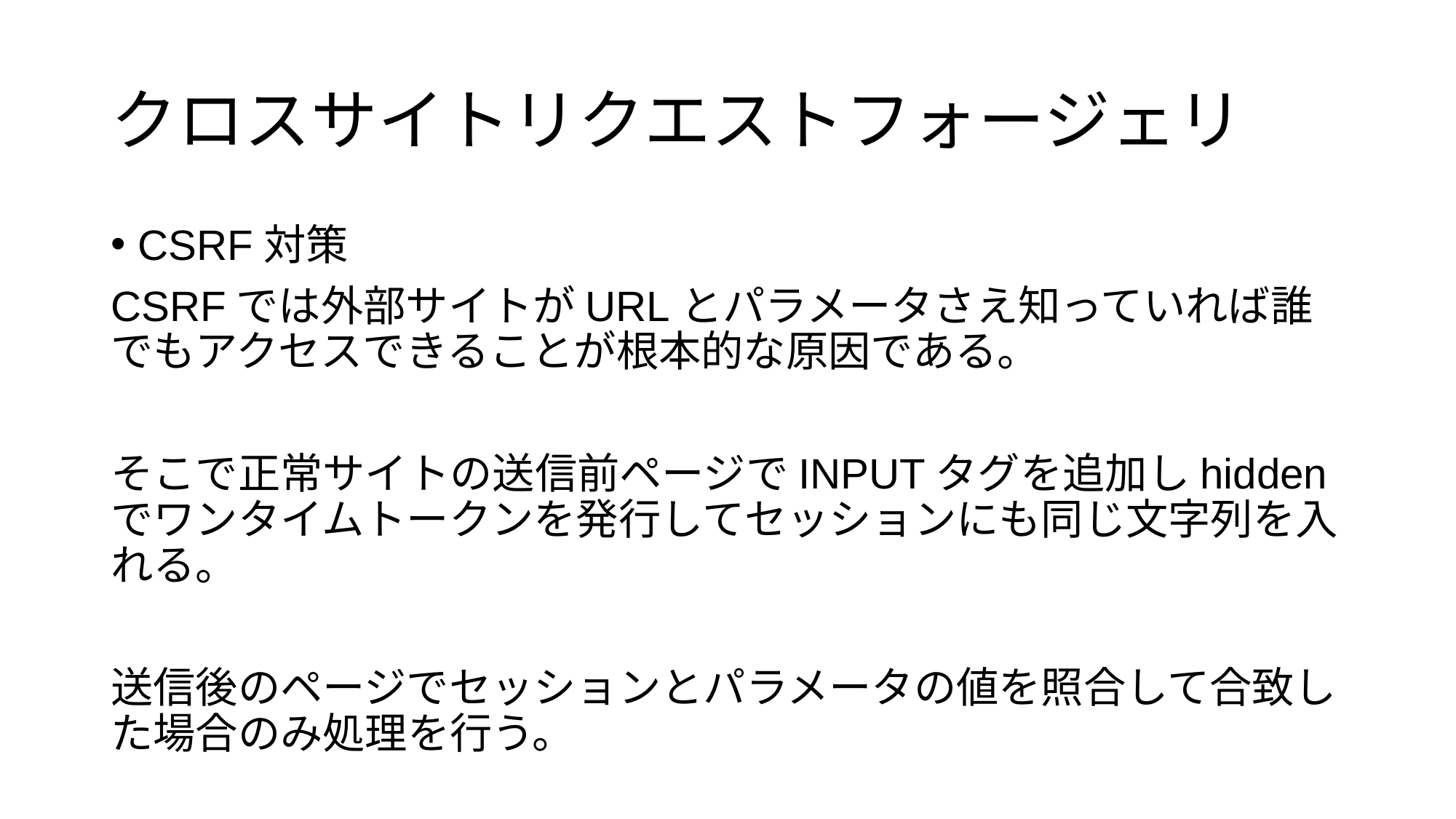

# クロスサイトリクエストフォージェリ
CSRF対策
CSRFでは外部サイトがURLとパラメータさえ知っていれば誰でもアクセスできることが根本的な原因である。

そこで正常サイトの送信前ページでINPUTタグを追加しhiddenでワンタイムトークンを発行してセッションにも同じ文字列を入れる。

送信後のページでセッションとパラメータの値を照合して合致した場合のみ処理を行う。